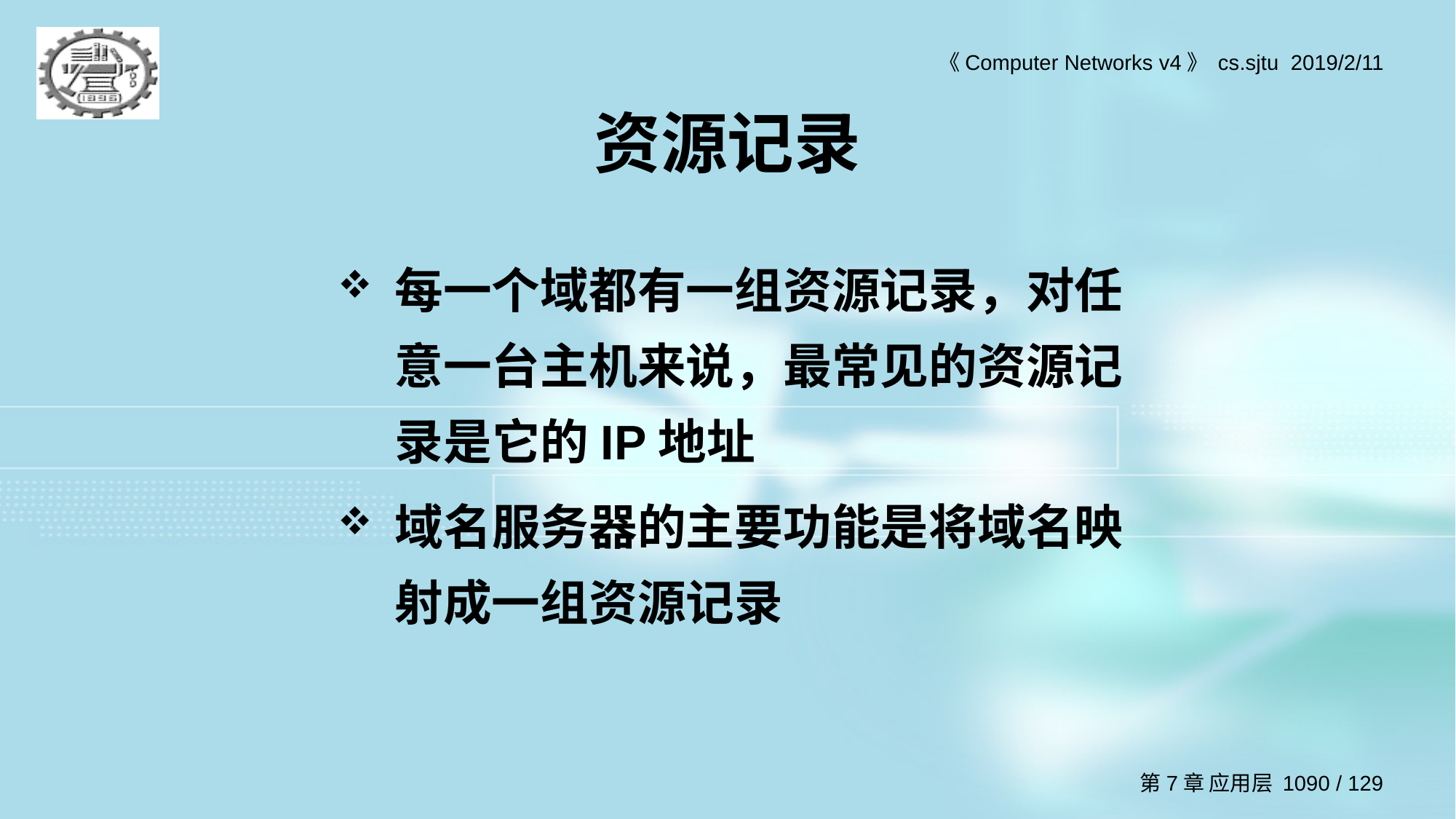

# 资源记录
每一个域都有一组资源记录，对任意一台主机来说，最常见的资源记录是它的IP地址
域名服务器的主要功能是将域名映射成一组资源记录